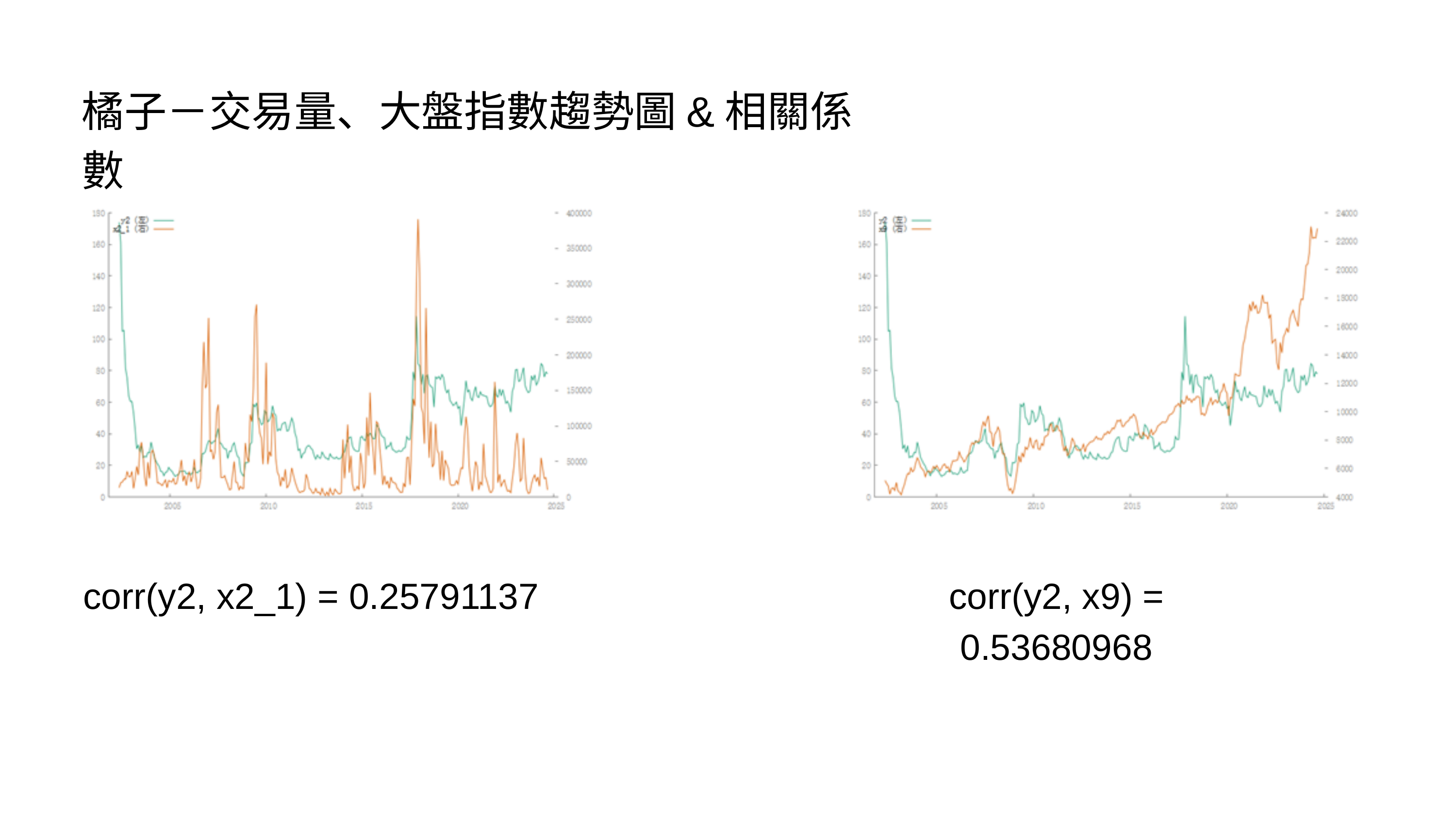

橘子－交易量、大盤指數趨勢圖&相關係數

corr(y2, x2_1) = 0.25791137
corr(y2, x9) = 0.53680968